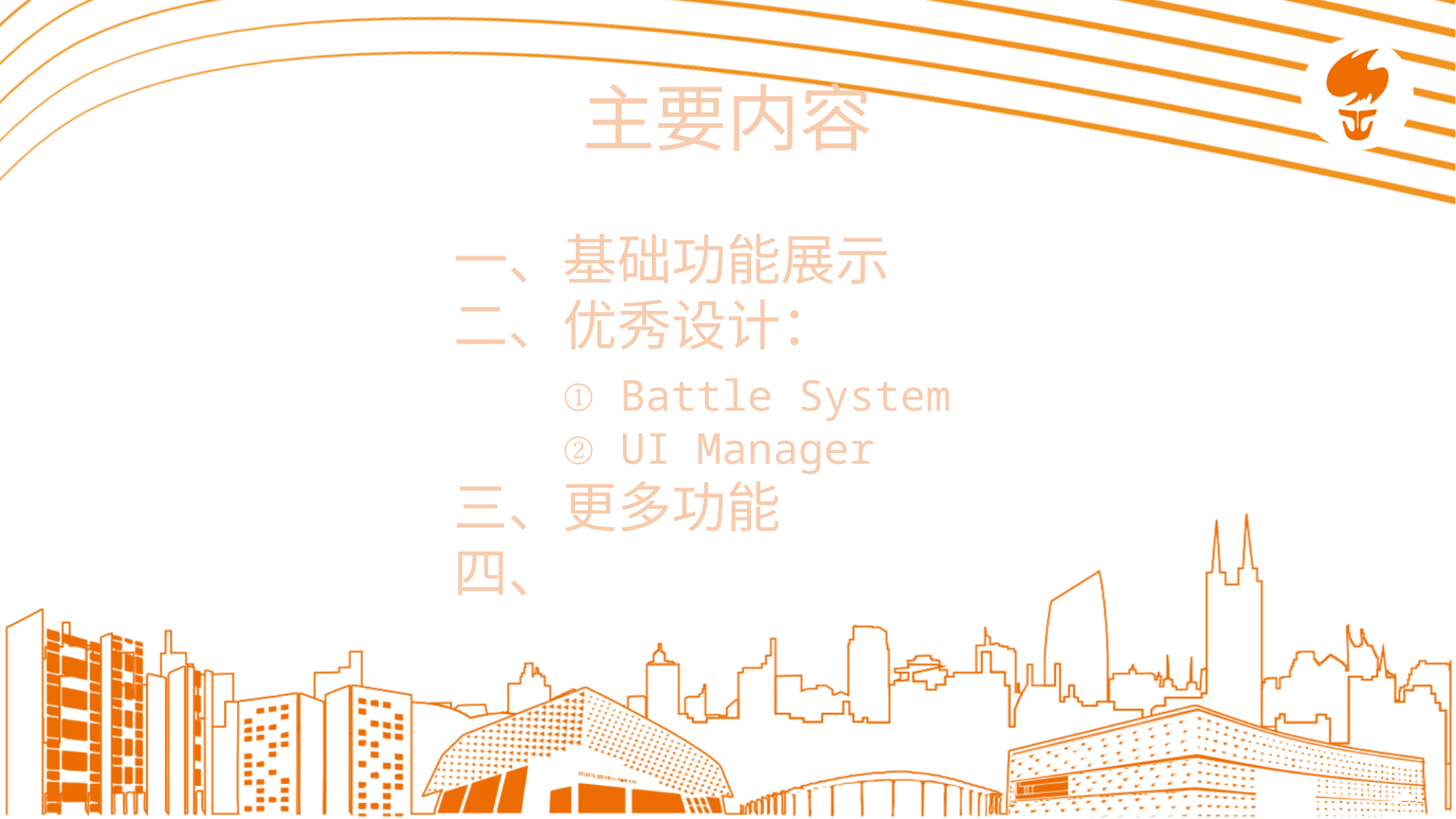

主要内容

一、基础功能展示
二、优秀设计：
	① Battle System
	② UI Manager
三、更多功能
四、